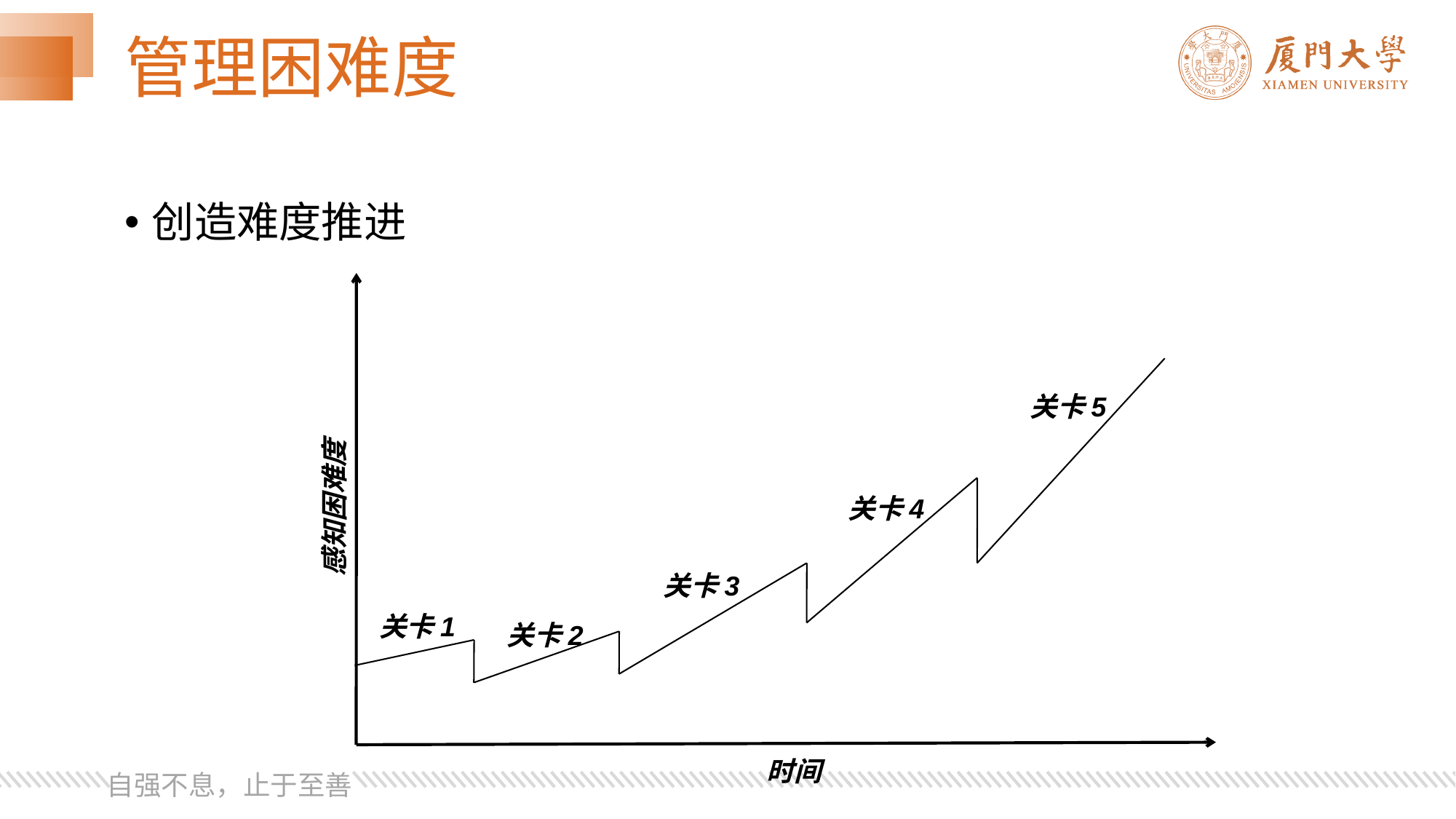

# 管理困难度
创造难度推进

关卡5
感知困难度
关卡4
关卡3
关卡1
关卡2
时间